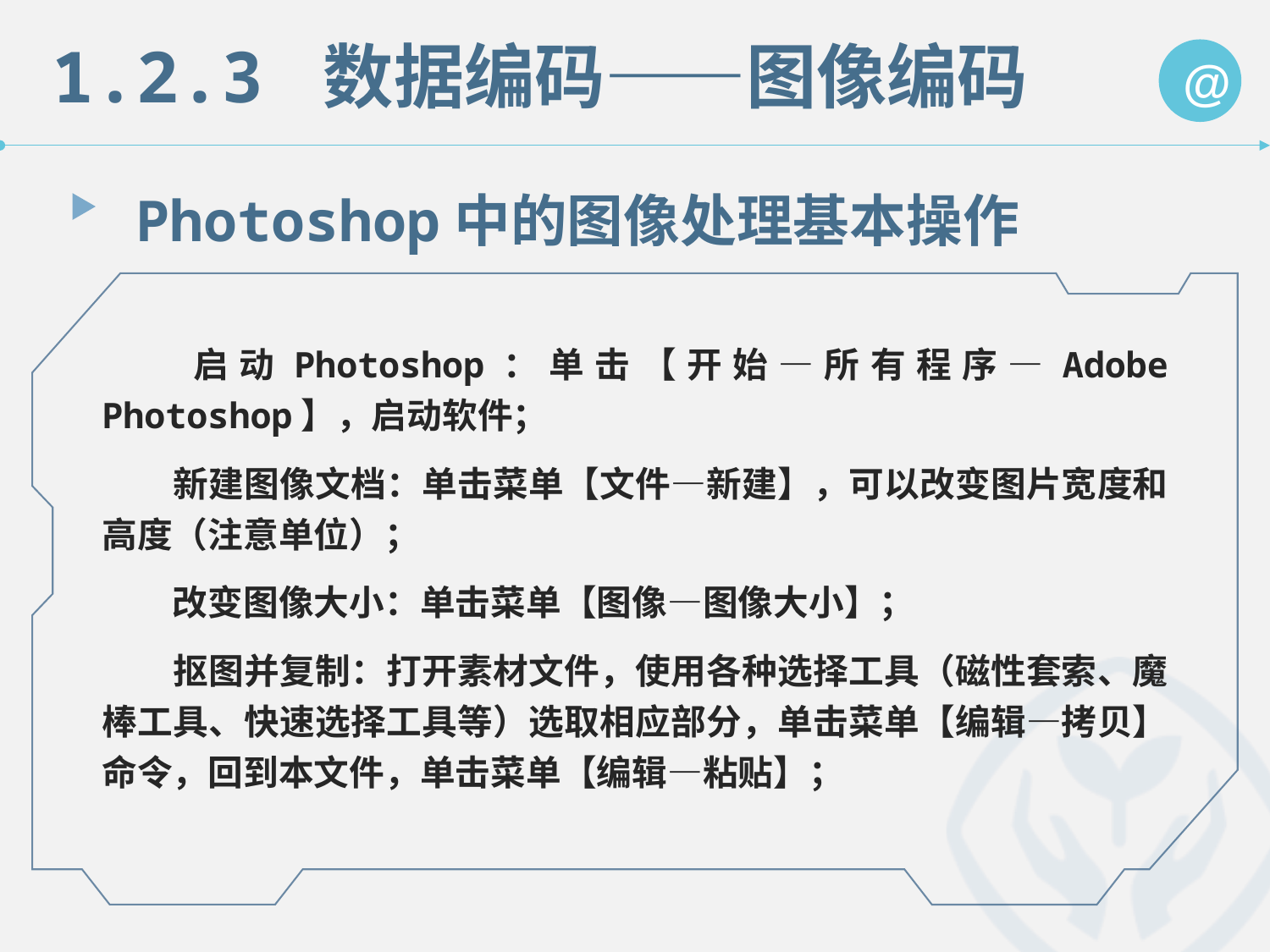

1.2.3 数据编码——图像编码
@
Photoshop中的图像处理基本操作

　　启动Photoshop：单击【开始—所有程序—Adobe Photoshop】，启动软件；
　　新建图像文档：单击菜单【文件—新建】，可以改变图片宽度和高度（注意单位）；
　　改变图像大小：单击菜单【图像—图像大小】；
　　抠图并复制：打开素材文件，使用各种选择工具（磁性套索、魔棒工具、快速选择工具等）选取相应部分，单击菜单【编辑—拷贝】命令，回到本文件，单击菜单【编辑—粘贴】；